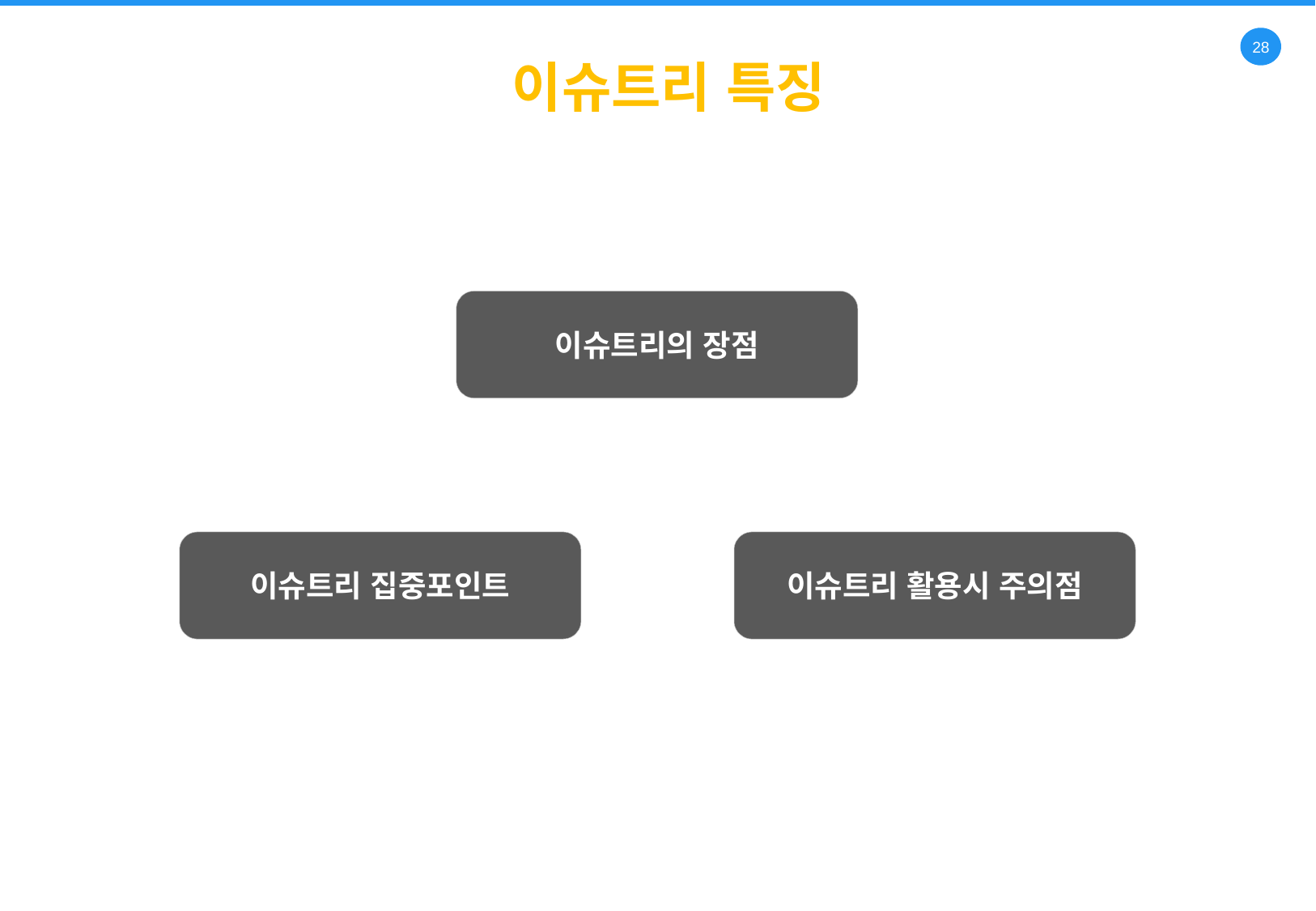

이슈트리 특징
이슈트리의 장점
Data Informed
이슈트리 집중포인트
이슈트리 활용시 주의점